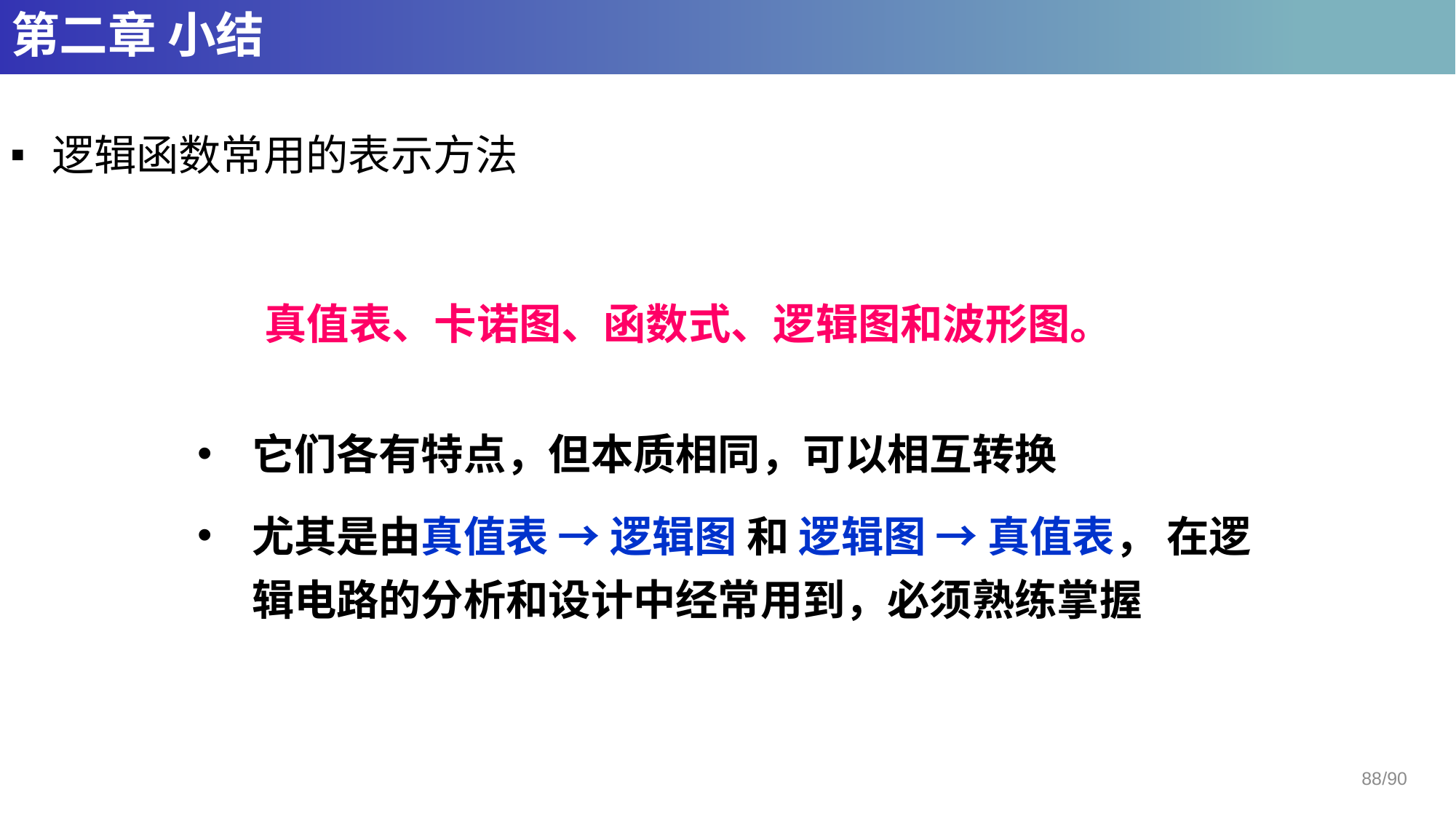

# 第二章 小结
逻辑函数常用的表示方法
真值表、卡诺图、函数式、逻辑图和波形图。
它们各有特点，但本质相同，可以相互转换
尤其是由真值表 → 逻辑图 和 逻辑图 → 真值表， 在逻辑电路的分析和设计中经常用到，必须熟练掌握
88/90